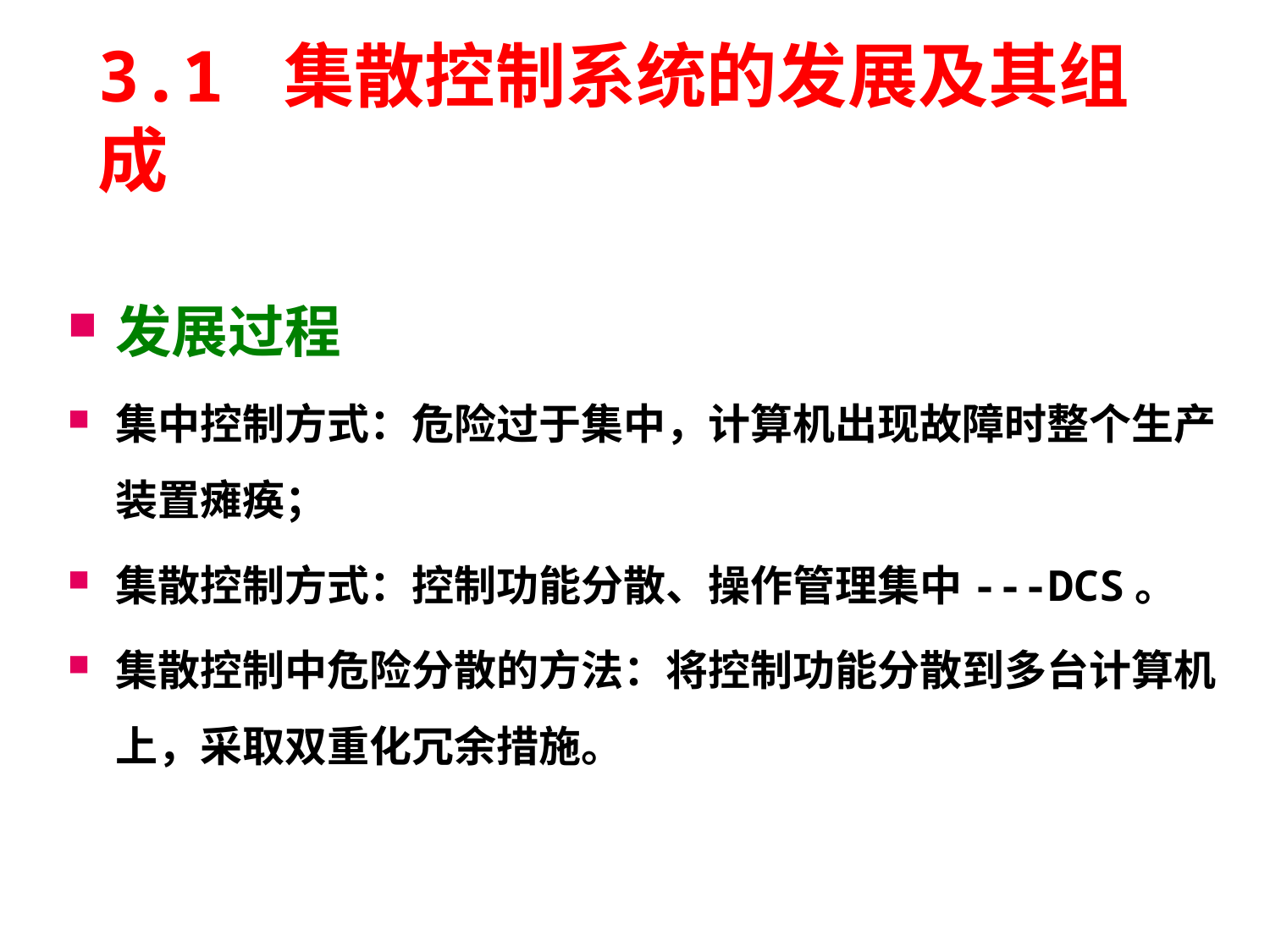

# 3.1 集散控制系统的发展及其组成
发展过程
集中控制方式：危险过于集中，计算机出现故障时整个生产装置瘫痪；
集散控制方式：控制功能分散、操作管理集中---DCS。
集散控制中危险分散的方法：将控制功能分散到多台计算机上，采取双重化冗余措施。